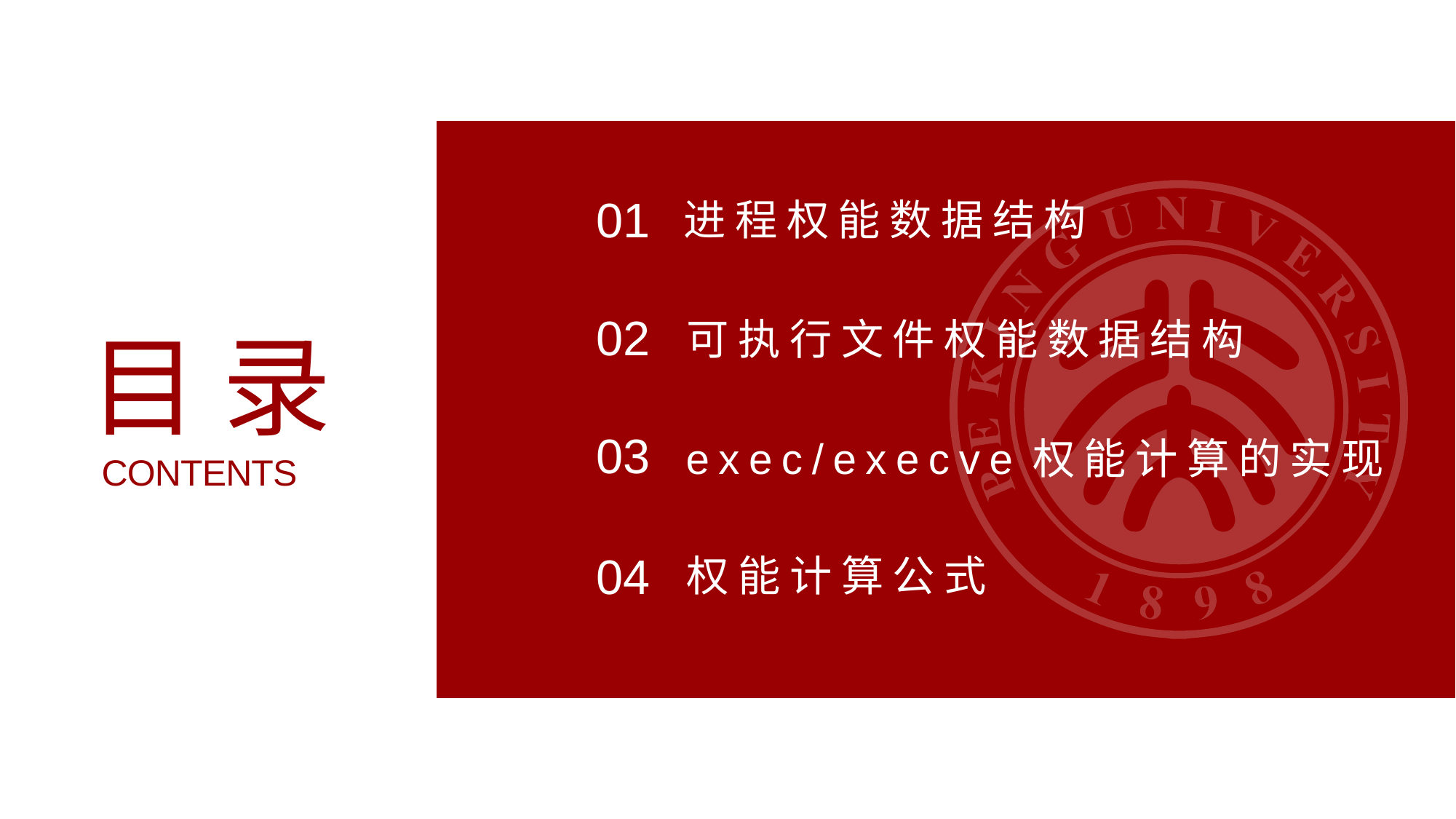

01
进程权能数据结构

02
可执行文件权能数据结构

目录
CONTENTS
03
exec/execve权能计算的实现

04
权能计算公式